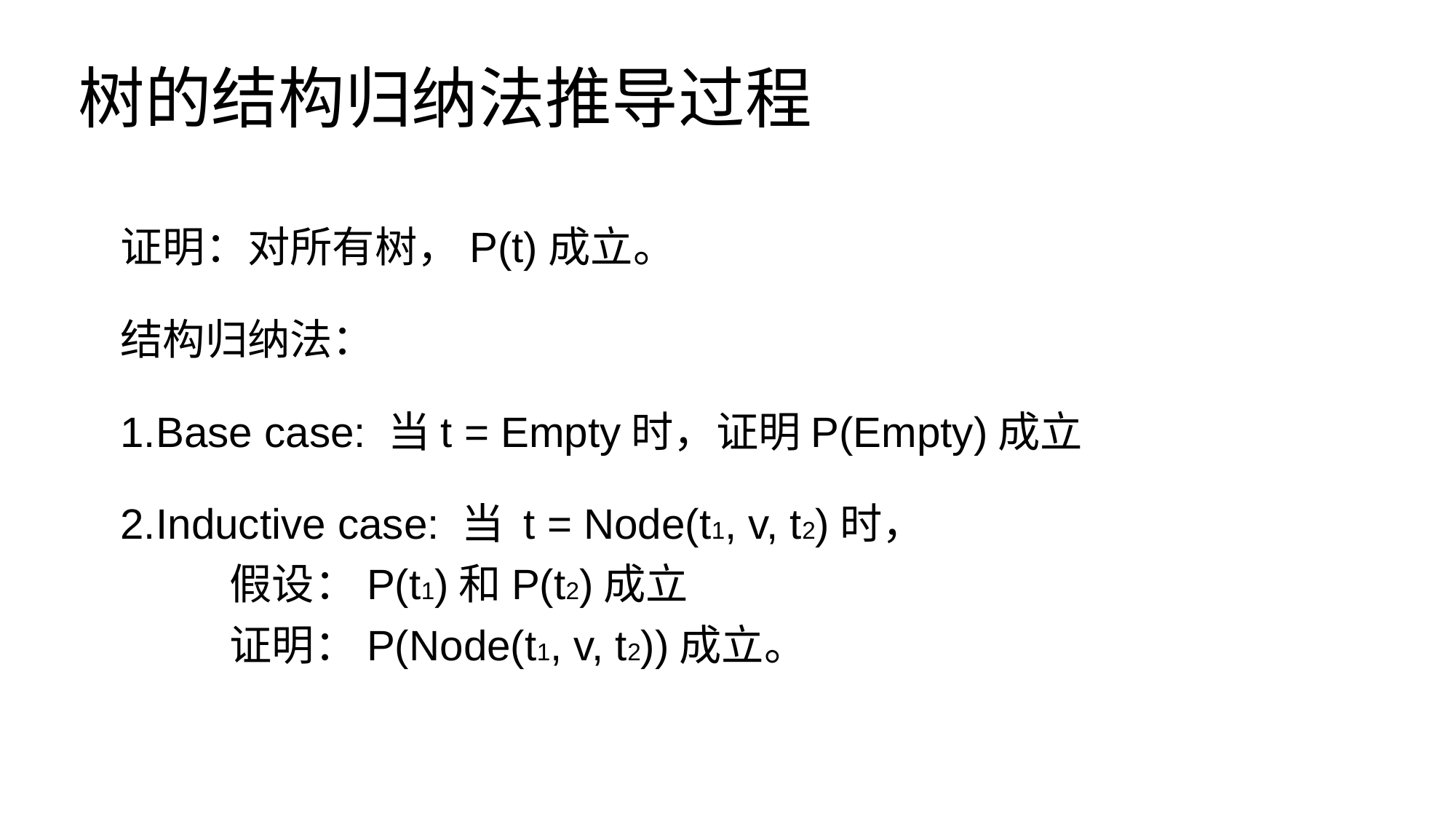

# 树的结构归纳法推导过程
证明：对所有树，P(t)成立。

结构归纳法：
Base case: 当t = Empty时，证明P(Empty)成立
Inductive case: 当 t = Node(t1, v, t2)时，
	假设：P(t1)和P(t2)成立
	证明：P(Node(t1, v, t2))成立。